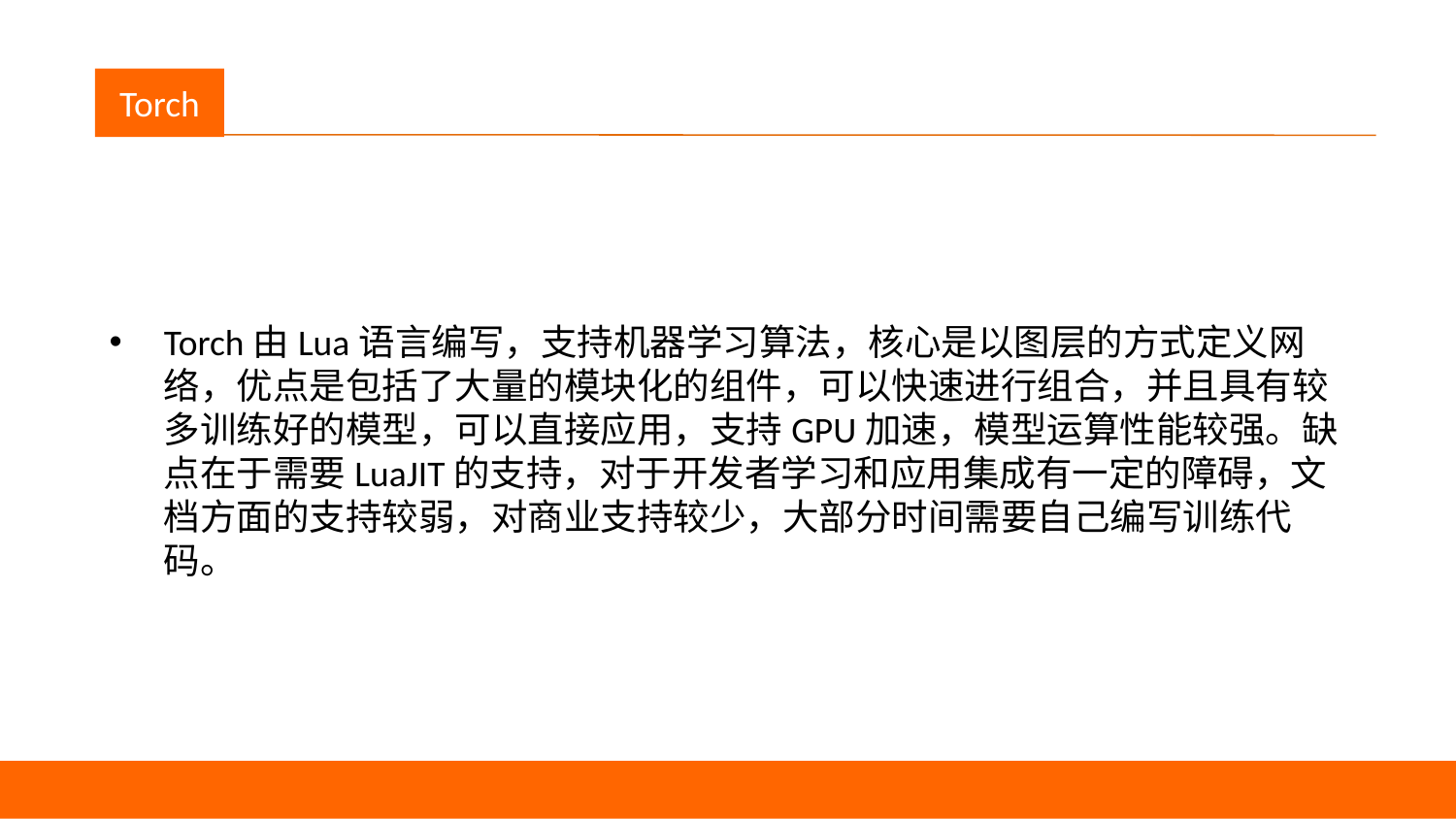

议程
Torch

Torch由Lua语言编写，支持机器学习算法，核心是以图层的方式定义网络，优点是包括了大量的模块化的组件，可以快速进行组合，并且具有较多训练好的模型，可以直接应用，支持GPU加速，模型运算性能较强。缺点在于需要LuaJIT的支持，对于开发者学习和应用集成有一定的障碍，文档方面的支持较弱，对商业支持较少，大部分时间需要自己编写训练代码。